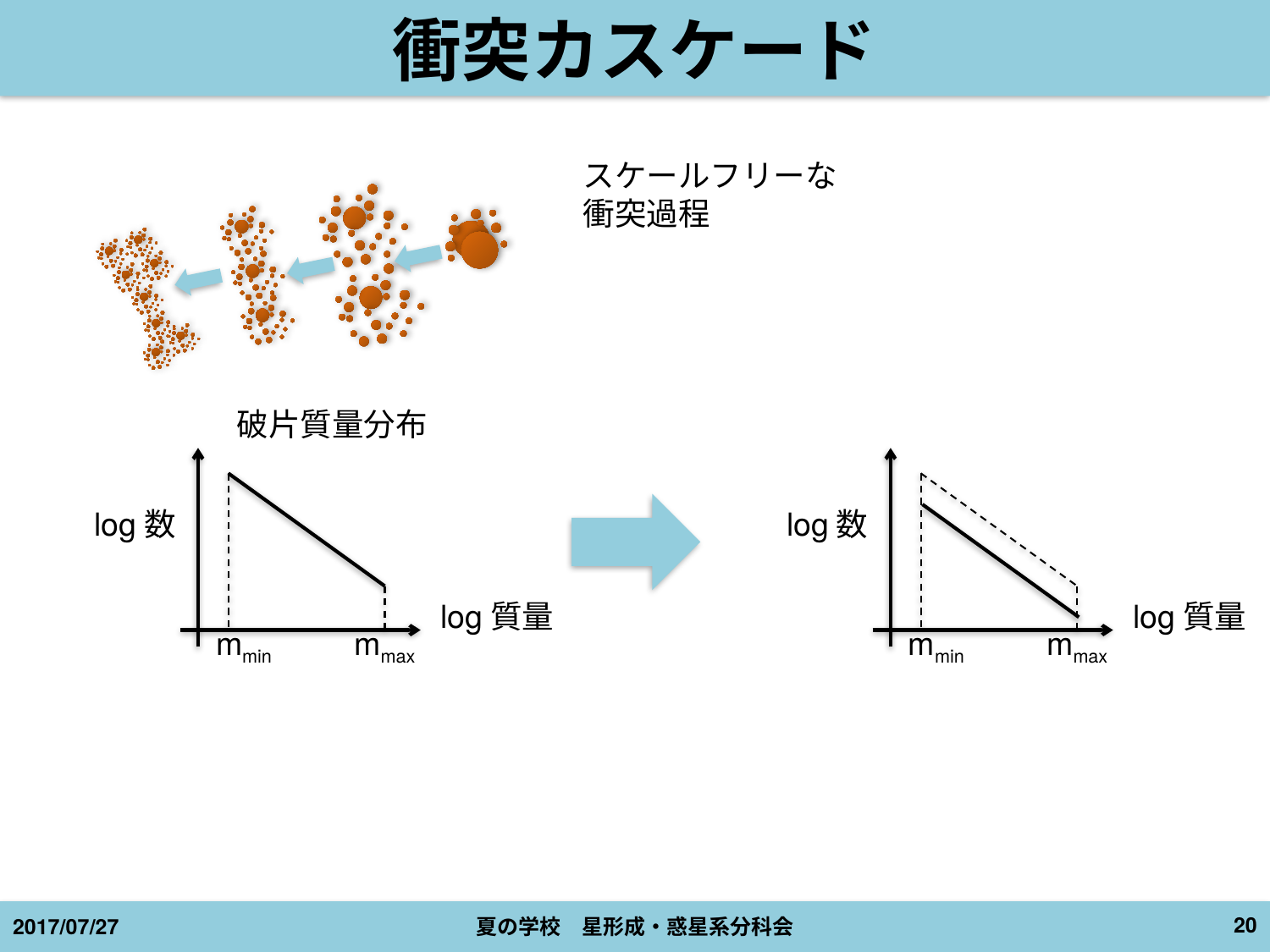

# 衝突カスケード
スケールフリーな
衝突過程

破片質量分布
log数
log質量
mmin
mmax
log数
log質量
mmin
mmax

2017/07/27
夏の学校　星形成・惑星系分科会
20